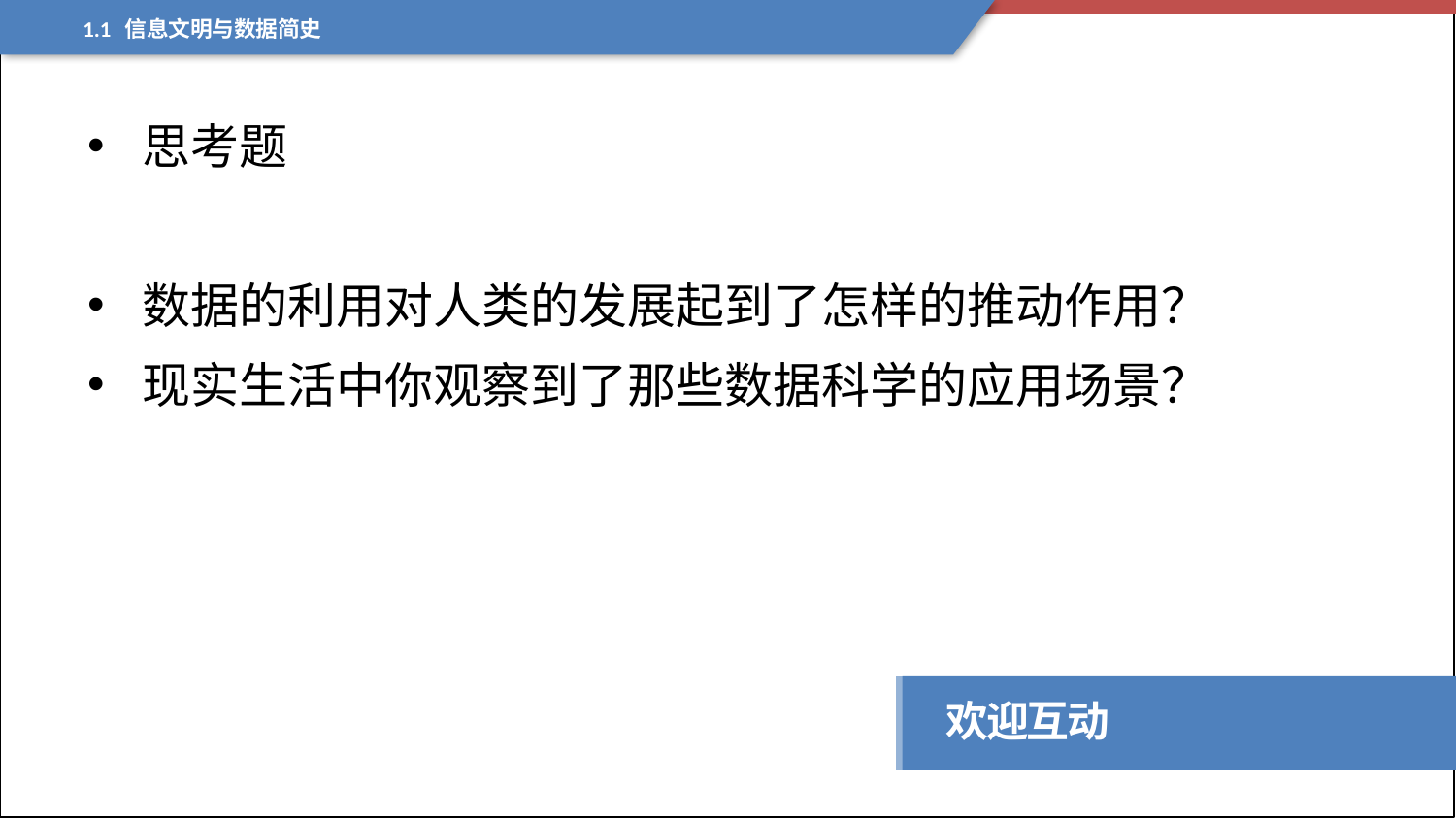

1.1  信息文明与数据简史

思考题

数据的利用对人类的发展起到了怎样的推动作用？
现实生活中你观察到了那些数据科学的应用场景？
欢迎互动